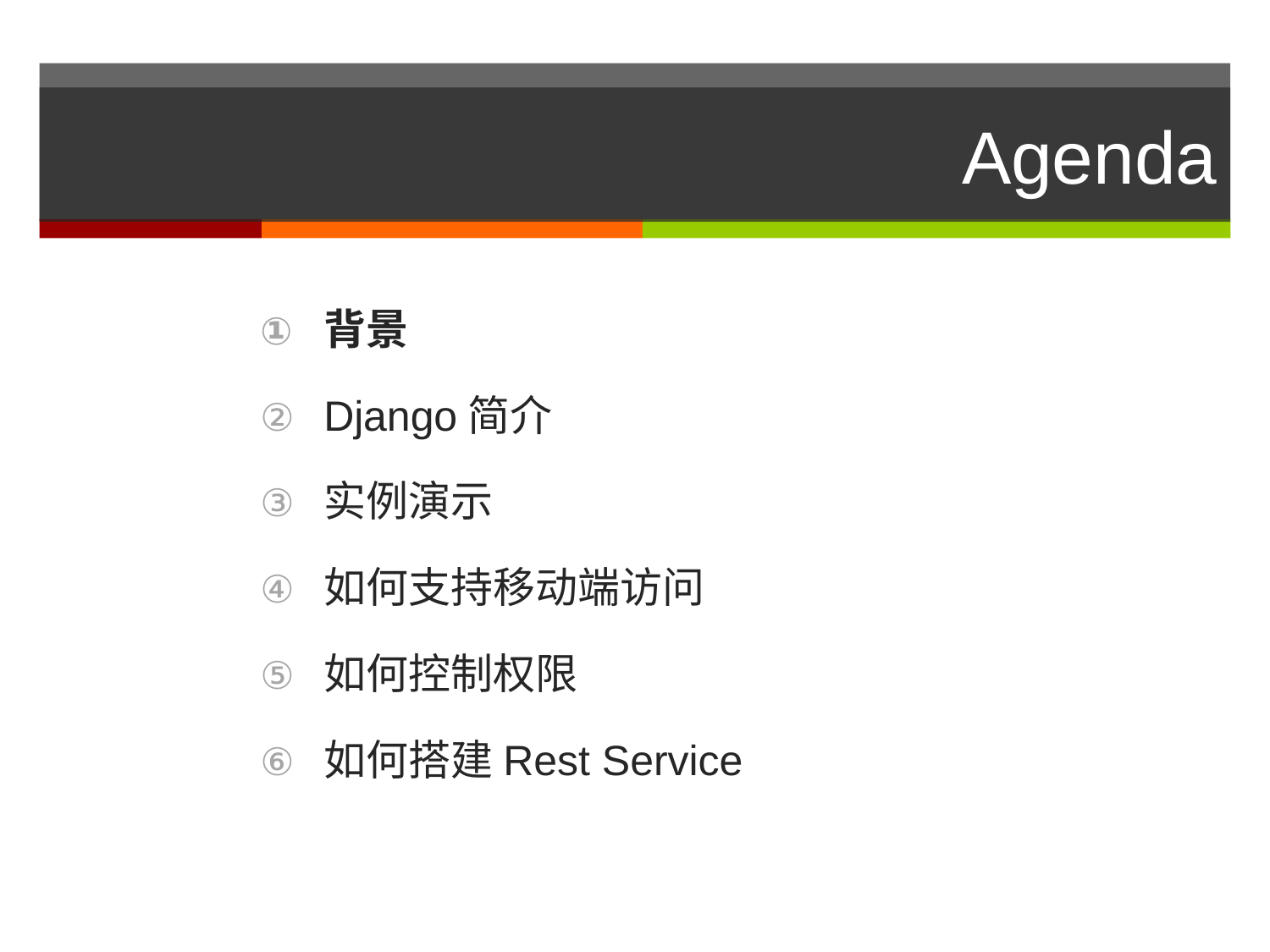

# Agenda
背景
Django简介
实例演示
如何支持移动端访问
如何控制权限
如何搭建Rest Service